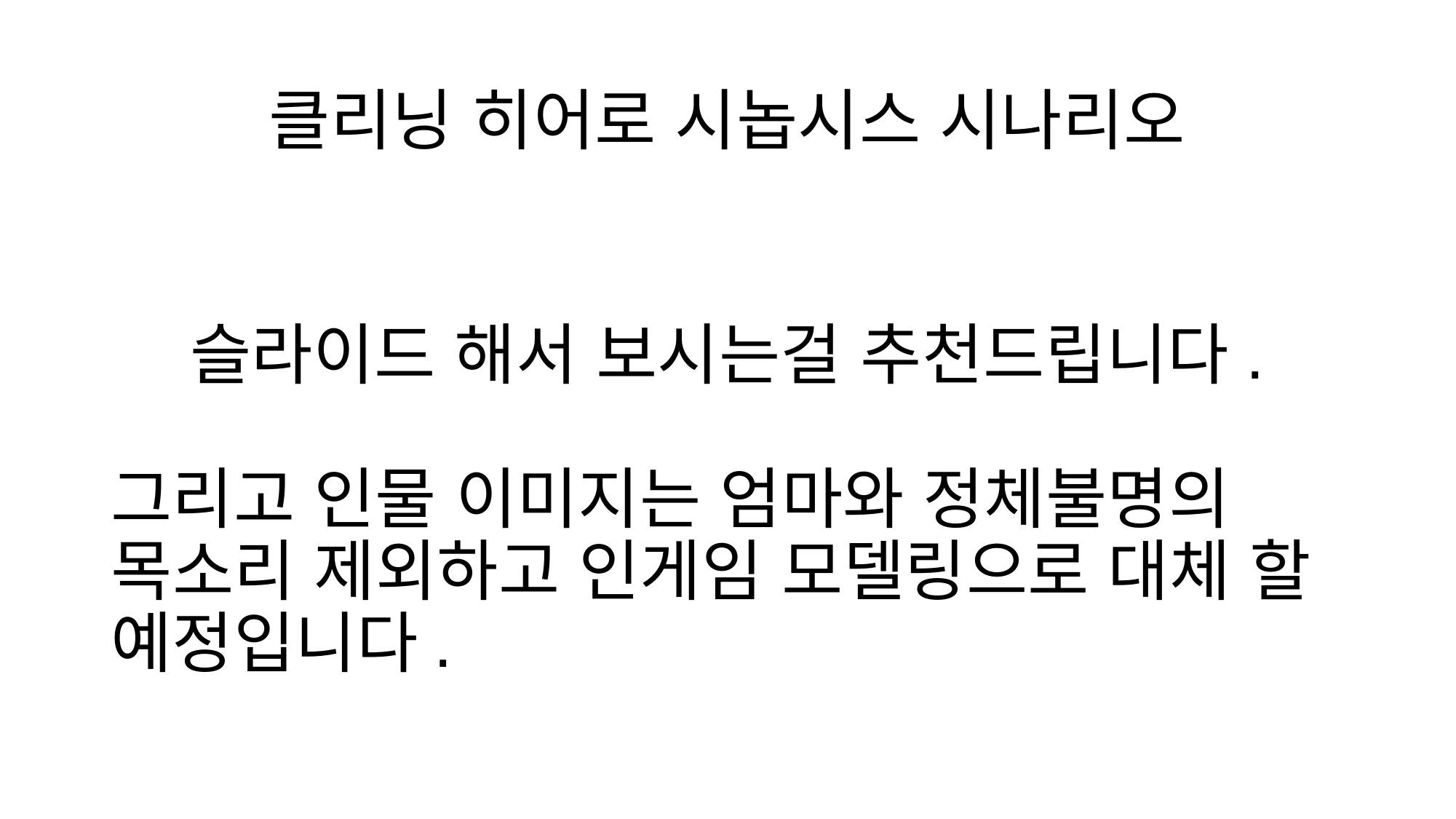

# 클리닝 히어로 시놉시스 시나리오
슬라이드 해서 보시는걸 추천드립니다.

그리고 인물 이미지는 엄마와 정체불명의 목소리 제외하고 인게임 모델링으로 대체 할 예정입니다.